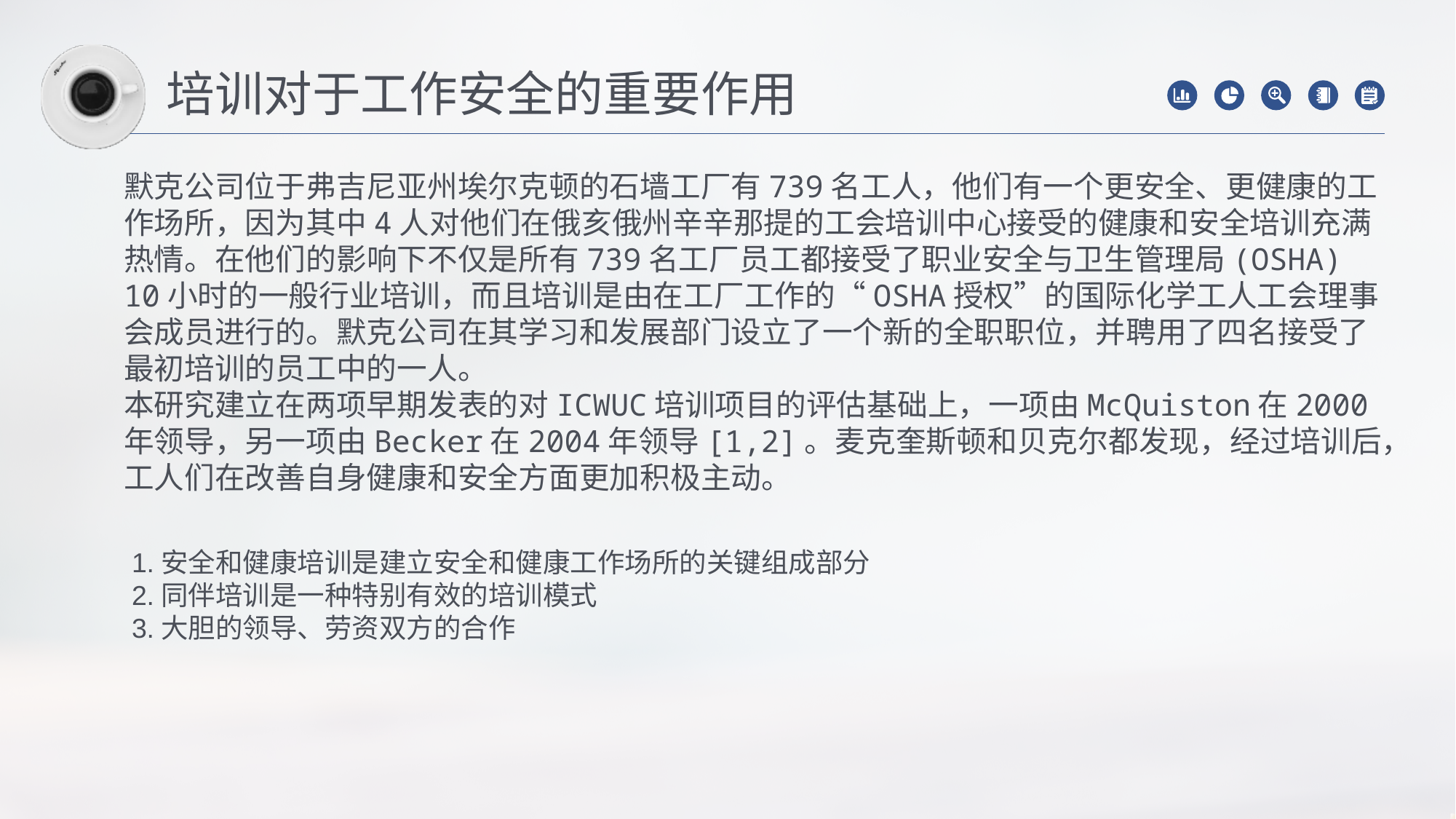

培训对于工作安全的重要作用
默克公司位于弗吉尼亚州埃尔克顿的石墙工厂有739名工人，他们有一个更安全、更健康的工作场所，因为其中4人对他们在俄亥俄州辛辛那提的工会培训中心接受的健康和安全培训充满热情。在他们的影响下不仅是所有739名工厂员工都接受了职业安全与卫生管理局(OSHA) 10小时的一般行业培训，而且培训是由在工厂工作的“OSHA授权”的国际化学工人工会理事会成员进行的。默克公司在其学习和发展部门设立了一个新的全职职位，并聘用了四名接受了最初培训的员工中的一人。
本研究建立在两项早期发表的对ICWUC培训项目的评估基础上，一项由McQuiston在2000年领导，另一项由Becker在2004年领导[1,2]。麦克奎斯顿和贝克尔都发现，经过培训后，工人们在改善自身健康和安全方面更加积极主动。

1.安全和健康培训是建立安全和健康工作场所的关键组成部分
2.同伴培训是一种特别有效的培训模式
3.大胆的领导、劳资双方的合作